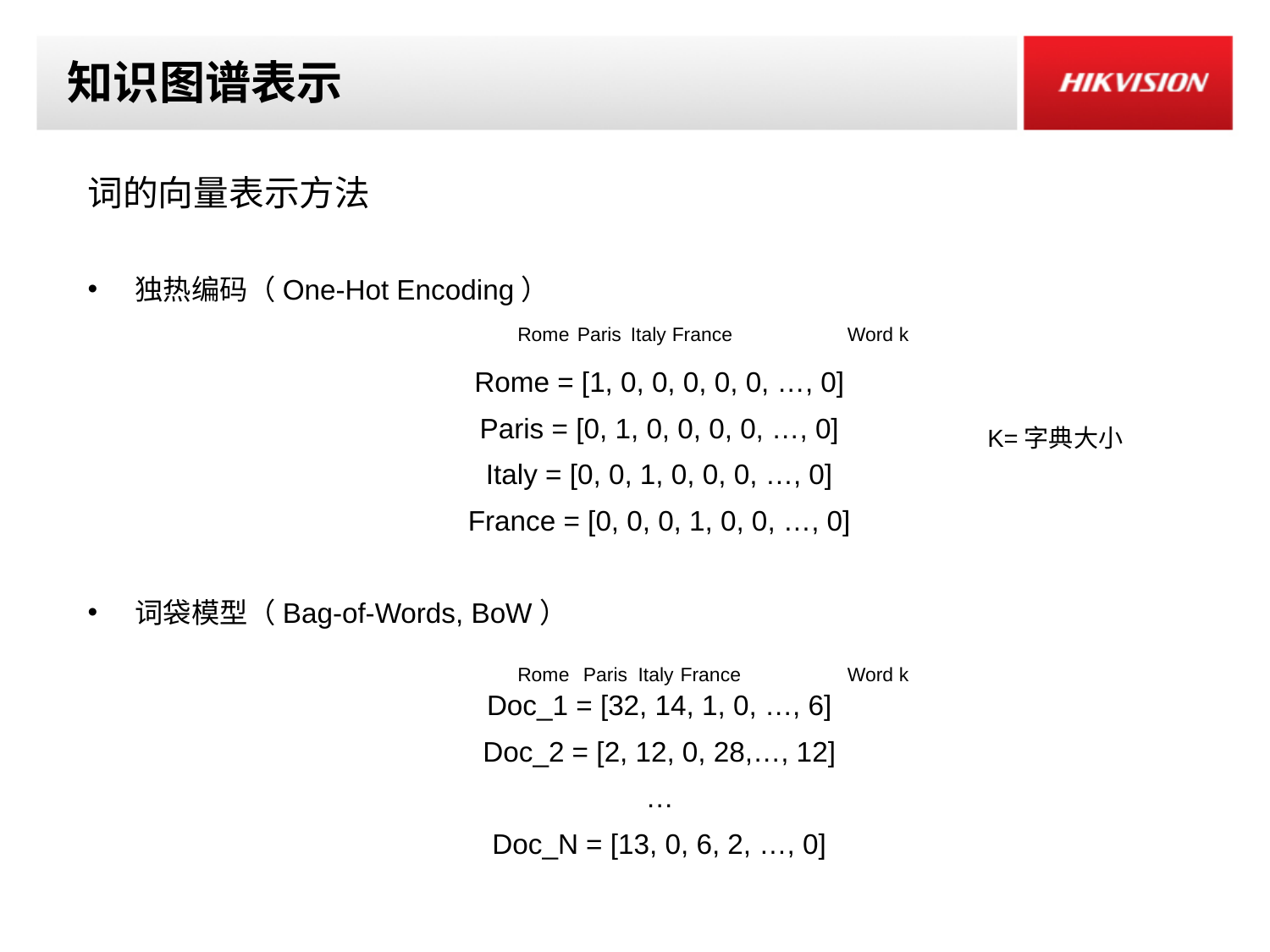

# 知识图谱表示

词的向量表示方法

独热编码（One-Hot Encoding）

Rome = [1, 0, 0, 0, 0, 0, …, 0]
Paris = [0, 1, 0, 0, 0, 0, …, 0]
Italy = [0, 0, 1, 0, 0, 0, …, 0]
France = [0, 0, 0, 1, 0, 0, …, 0]

词袋模型（Bag-of-Words, BoW）

Doc_1 = [32, 14, 1, 0, …, 6]
Doc_2 = [2, 12, 0, 28,…, 12]
…
Doc_N = [13, 0, 6, 2, …, 0]

Rome
Paris
Italy
France
Word k
K=字典大小
Rome
Paris
Italy
France
Word k